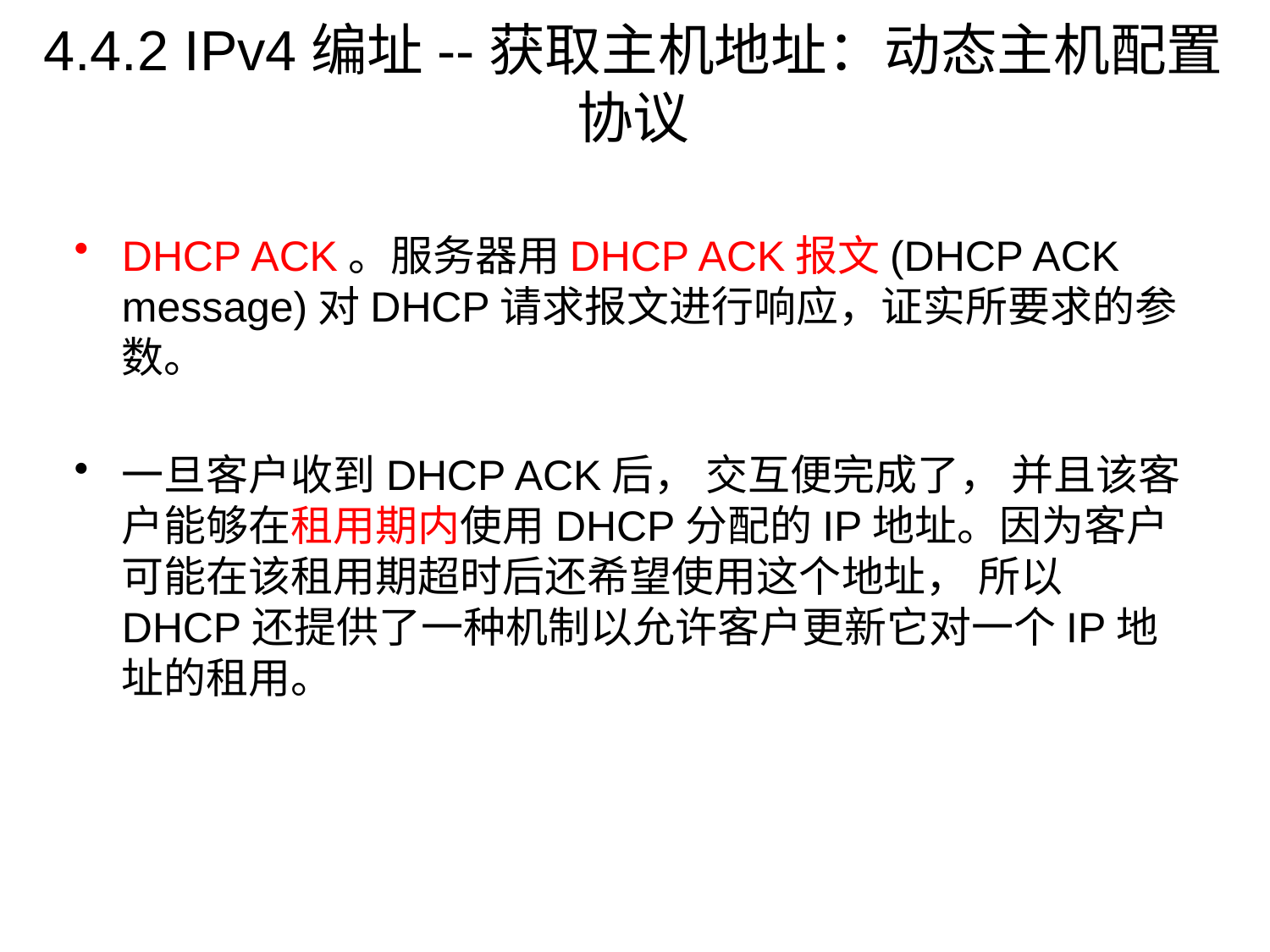

# 4.4.2 IPv4编址--获取主机地址：动态主机配置协议
DHCP ACK。服务器用DHCP ACK报文(DHCP ACK message)对DHCP请求报文进行响应，证实所要求的参数。

一旦客户收到DHCP ACK后， 交互便完成了， 并且该客户能够在租用期内使用DHCP分配的IP地址。因为客户可能在该租用期超时后还希望使用这个地址， 所以DHCP还提供了一种机制以允许客户更新它对一个IP地址的租用。